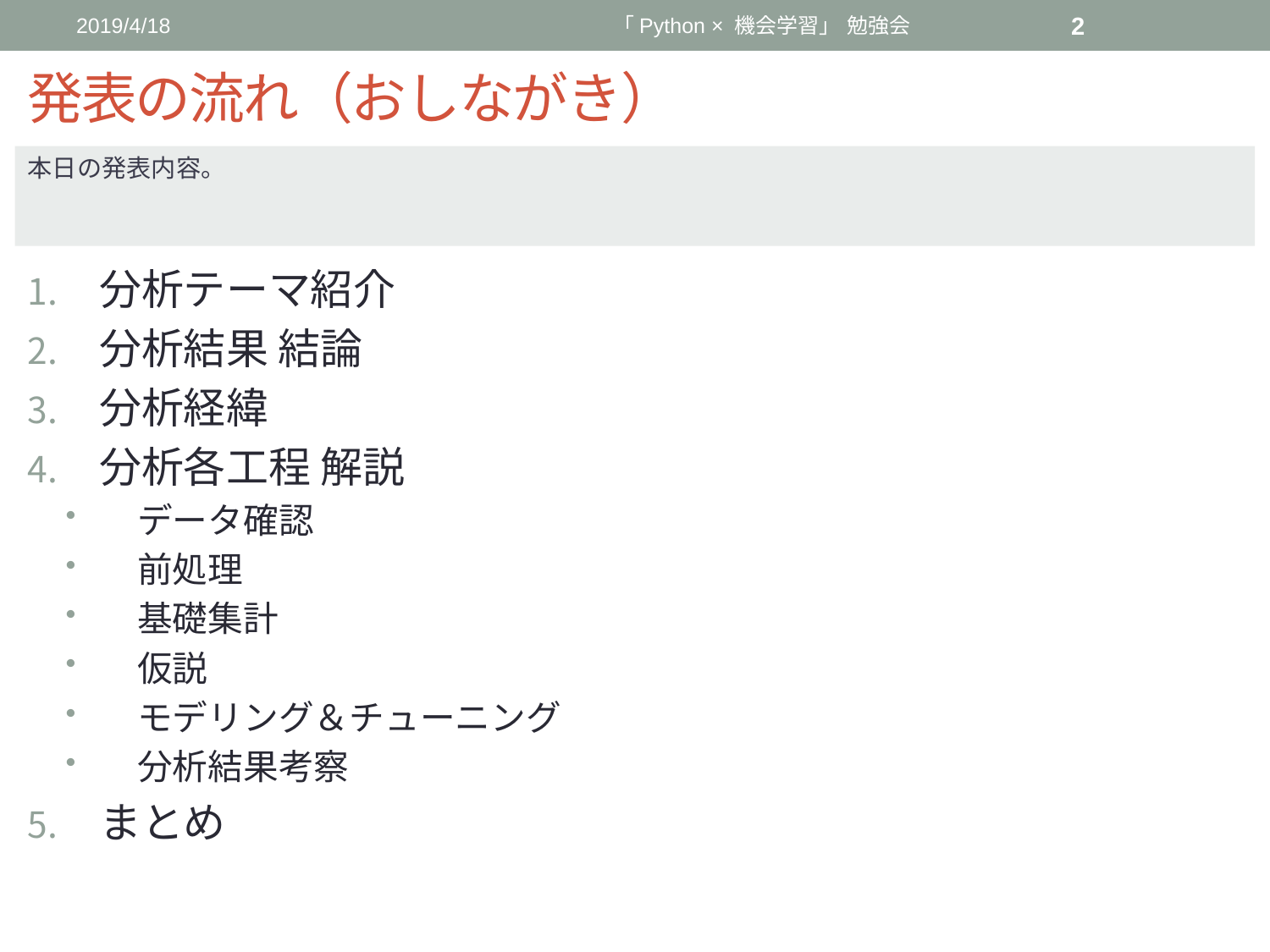

2019/4/18
「Python × 機会学習」 勉強会
2
# 発表の流れ（おしながき）
本日の発表内容。
分析テーマ紹介
分析結果 結論
分析経緯
分析各工程 解説
データ確認
前処理
基礎集計
仮説
モデリング＆チューニング
分析結果考察
まとめ